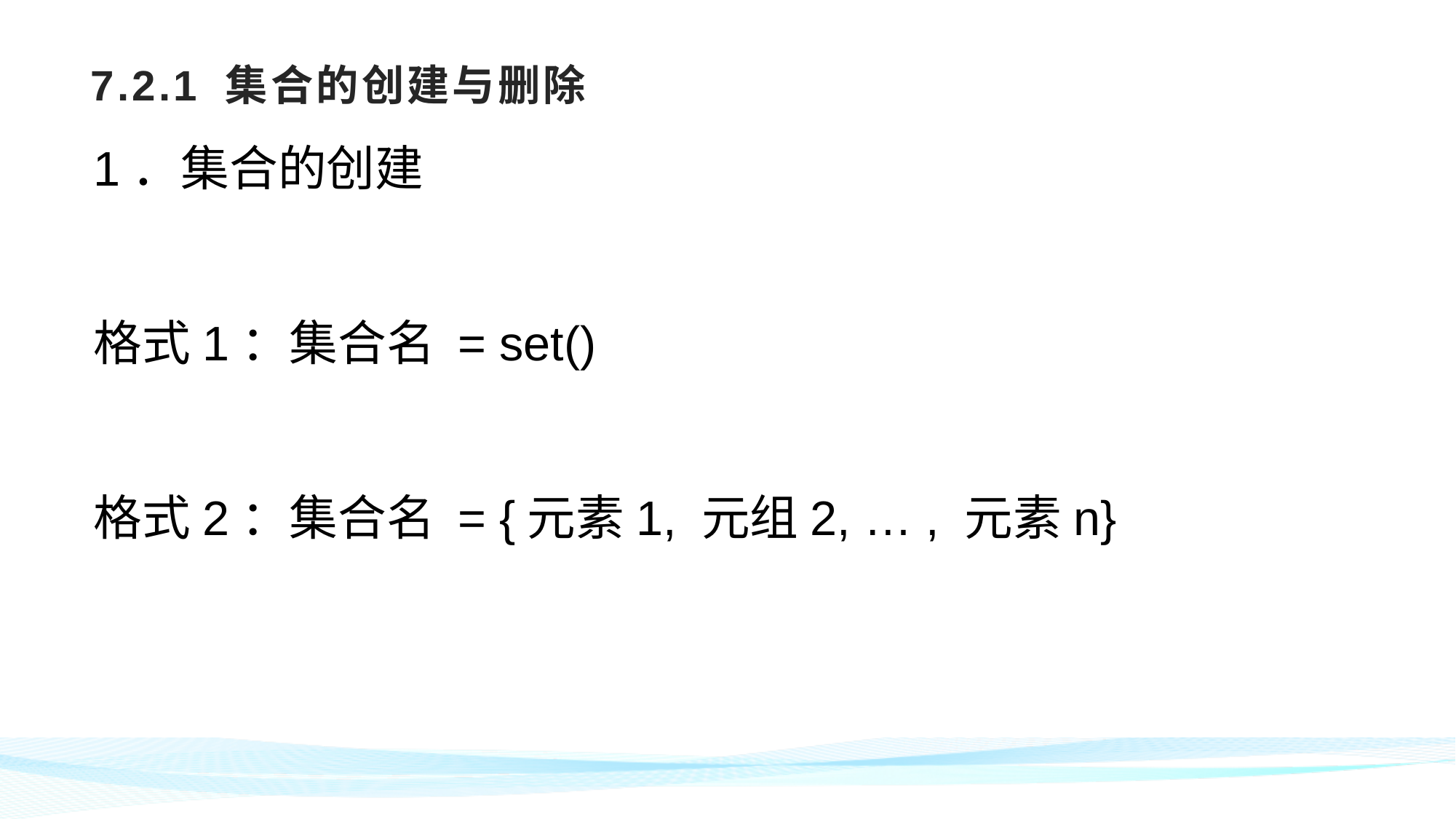

# 7.2.1 集合的创建与删除
1．集合的创建

格式1：集合名 = set()

格式2：集合名 = {元素1, 元组2, … , 元素n}

60